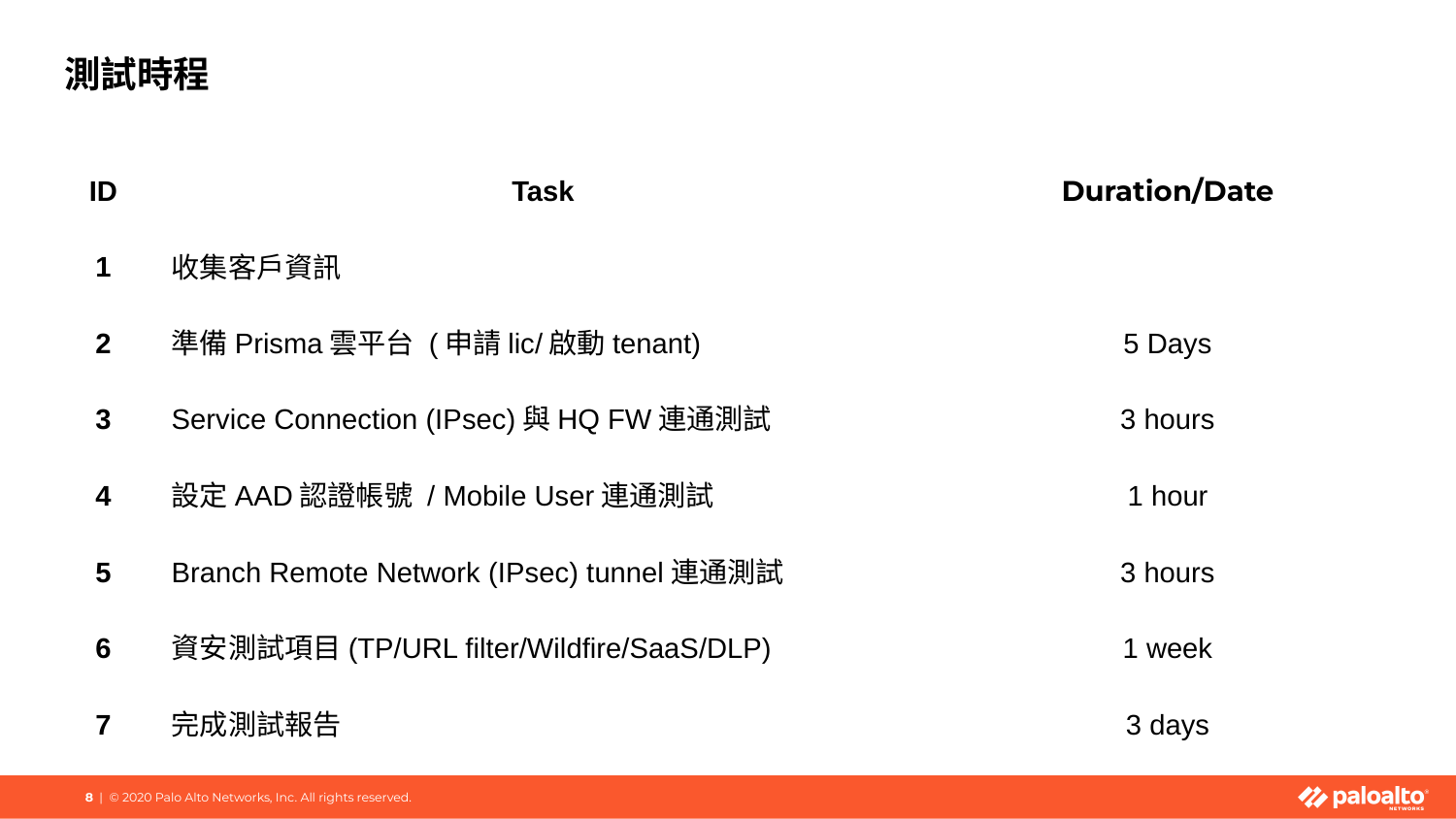

# 測試時程
| ID | Task | Duration/Date |
| --- | --- | --- |
| 1 | 收集客戶資訊 |  |
| 2 | 準備Prisma雲平台 (申請lic/啟動tenant) | 5 Days |
| 3 | Service Connection (IPsec)與HQ FW連通測試 | 3 hours |
| 4 | 設定AAD認證帳號 / Mobile User連通測試 | 1 hour |
| 5 | Branch Remote Network (IPsec) tunnel連通測試 | 3 hours |
| 6 | 資安測試項目(TP/URL filter/Wildfire/SaaS/DLP) | 1 week |
| 7 | 完成測試報告 | 3 days |
8  |  © 2020 Palo Alto Networks, Inc. All rights reserved.